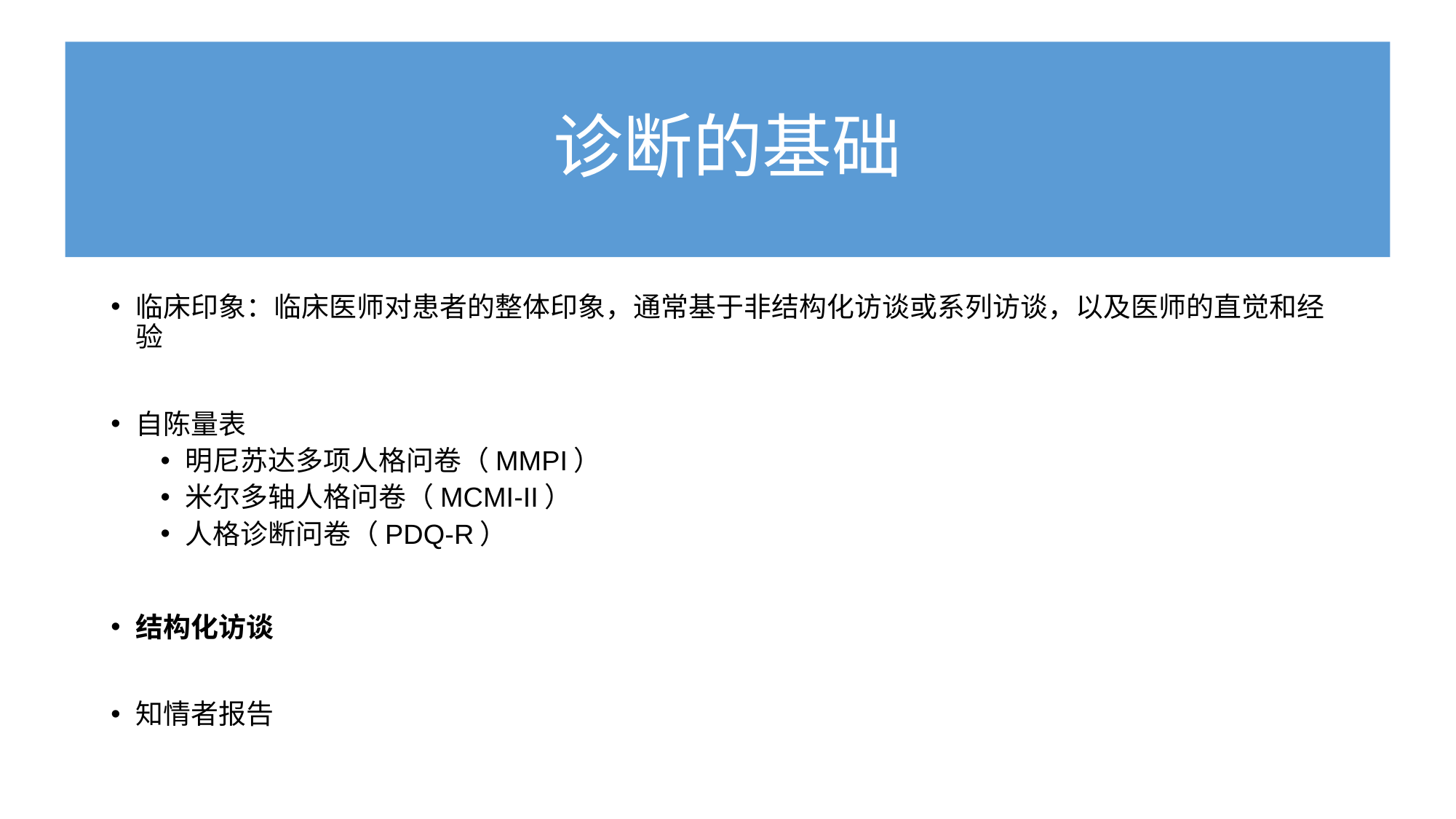

# 诊断的基础
临床印象：临床医师对患者的整体印象，通常基于非结构化访谈或系列访谈，以及医师的直觉和经验

自陈量表
明尼苏达多项人格问卷（MMPI）
米尔多轴人格问卷（MCMI-II）
人格诊断问卷（PDQ-R）

结构化访谈

知情者报告